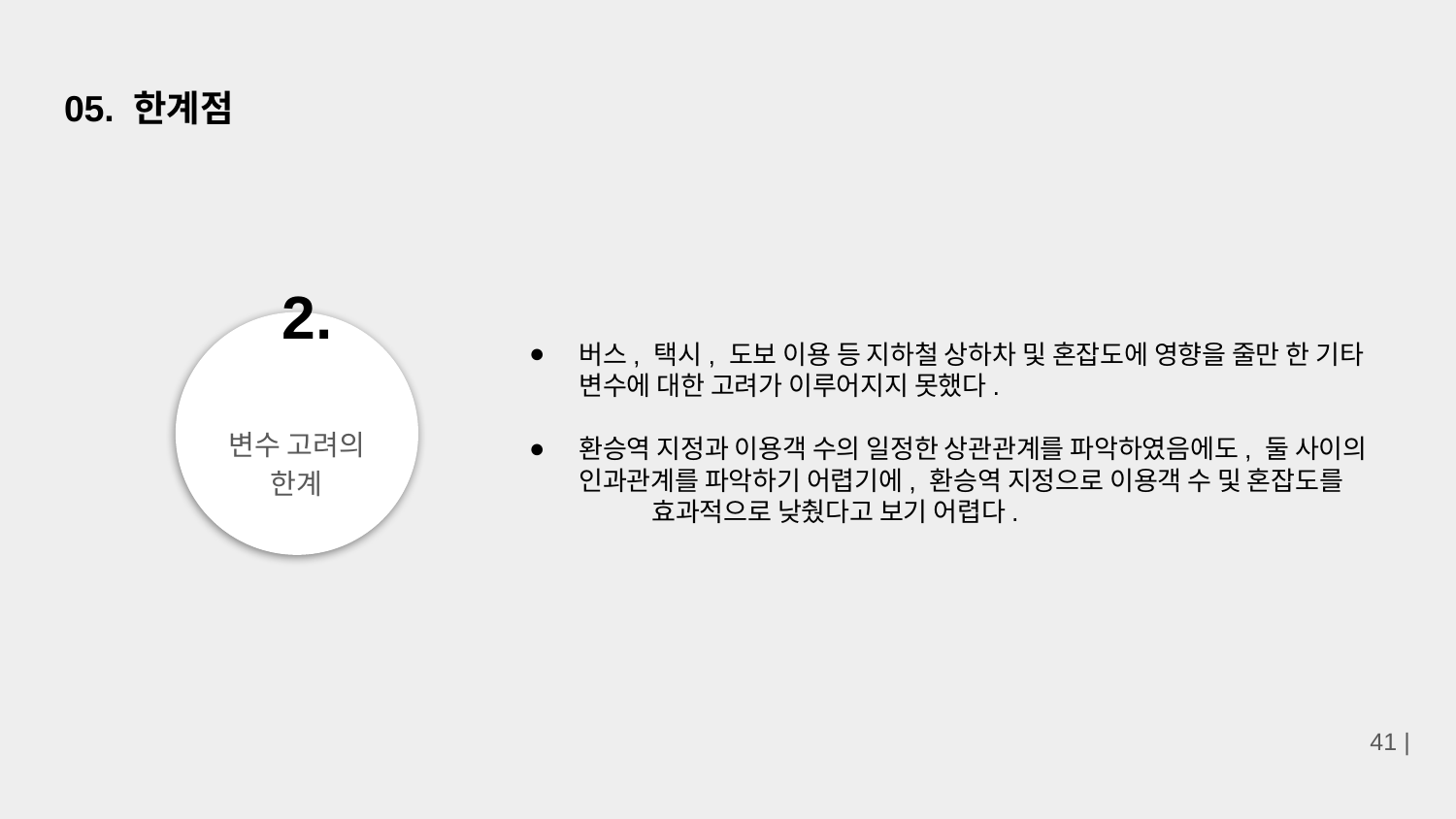

# 05. 한계점
2.

변수 고려의 한계
버스, 택시, 도보 이용 등 지하철 상하차 및 혼잡도에 영향을 줄만 한 기타
변수에 대한 고려가 이루어지지 못했다.

환승역 지정과 이용객 수의 일정한 상관관계를 파악하였음에도, 둘 사이의
인과관계를 파악하기 어렵기에, 환승역 지정으로 이용객 수 및 혼잡도를
	효과적으로 낮췄다고 보기 어렵다.

41 |